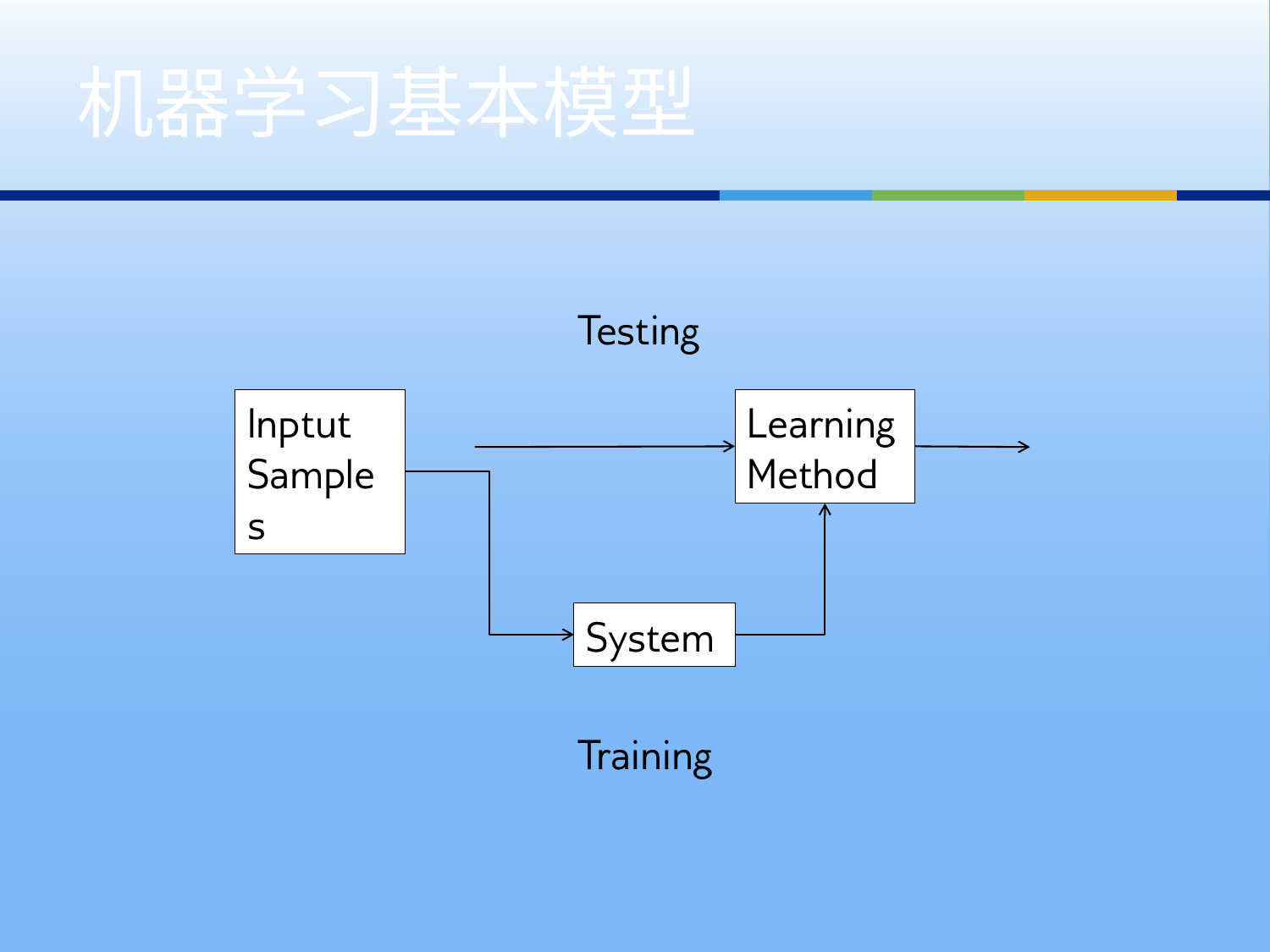

# 机器学习基本模型
Testing
Inptut Samples
Learning Method
System
Training